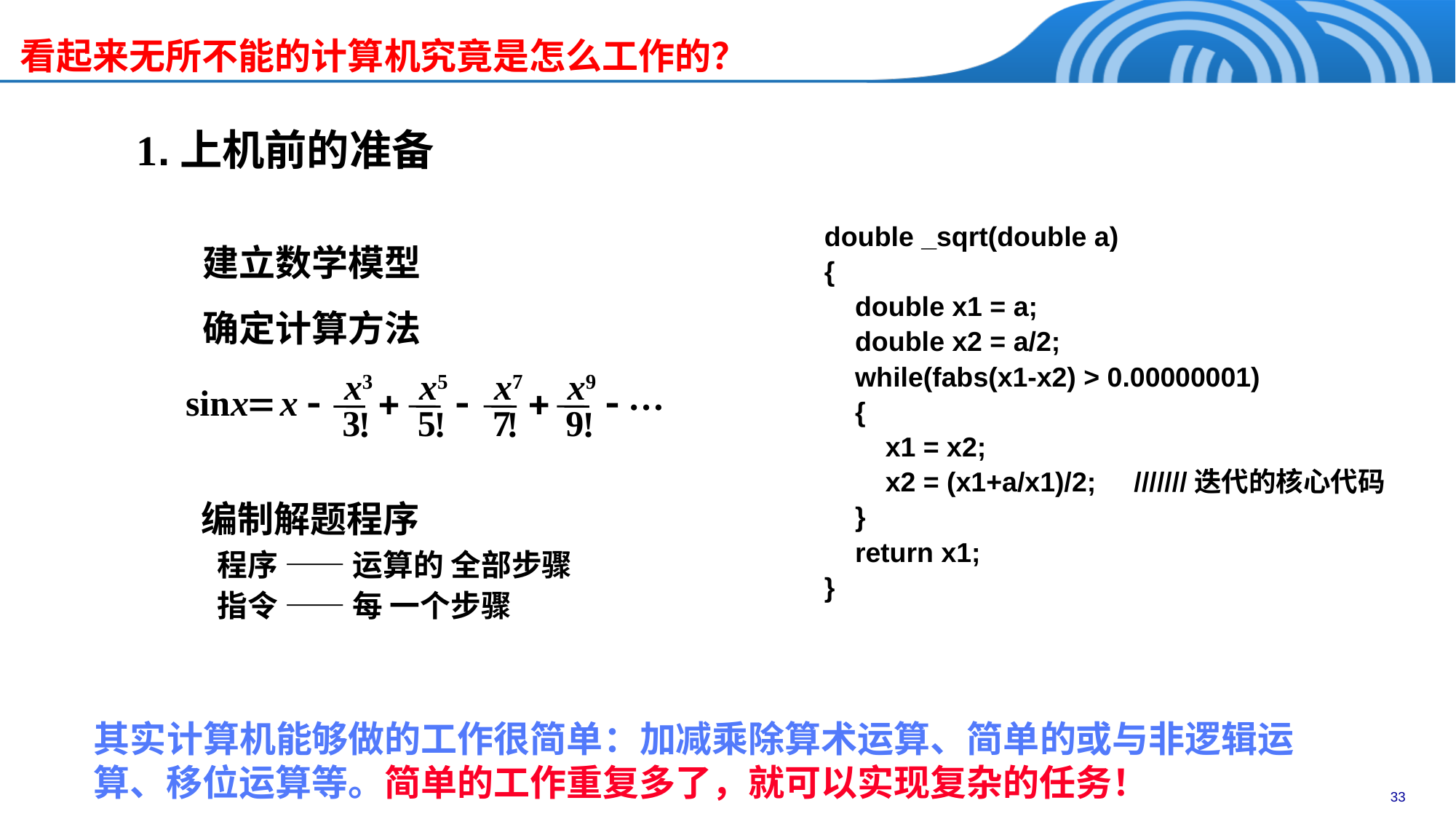

看起来无所不能的计算机究竟是怎么工作的？
1.上机前的准备
double _sqrt(double a)
{
    double x1 = a;
    double x2 = a/2;
    while(fabs(x1-x2) > 0.00000001)
    {
        x1 = x2;
        x2 = (x1+a/x1)/2;     ///////迭代的核心代码
    }
    return x1;
}
 建立数学模型
 确定计算方法
x3
x5
x7
x9
…
sin
x
=
x
−
+
−
+
−

3
5
7
9
!
!
!
!
 编制解题程序
程序 —— 运算的 全部步骤
指令 —— 每 一个步骤
其实计算机能够做的工作很简单：加减乘除算术运算、简单的或与非逻辑运算、移位运算等。简单的工作重复多了，就可以实现复杂的任务！